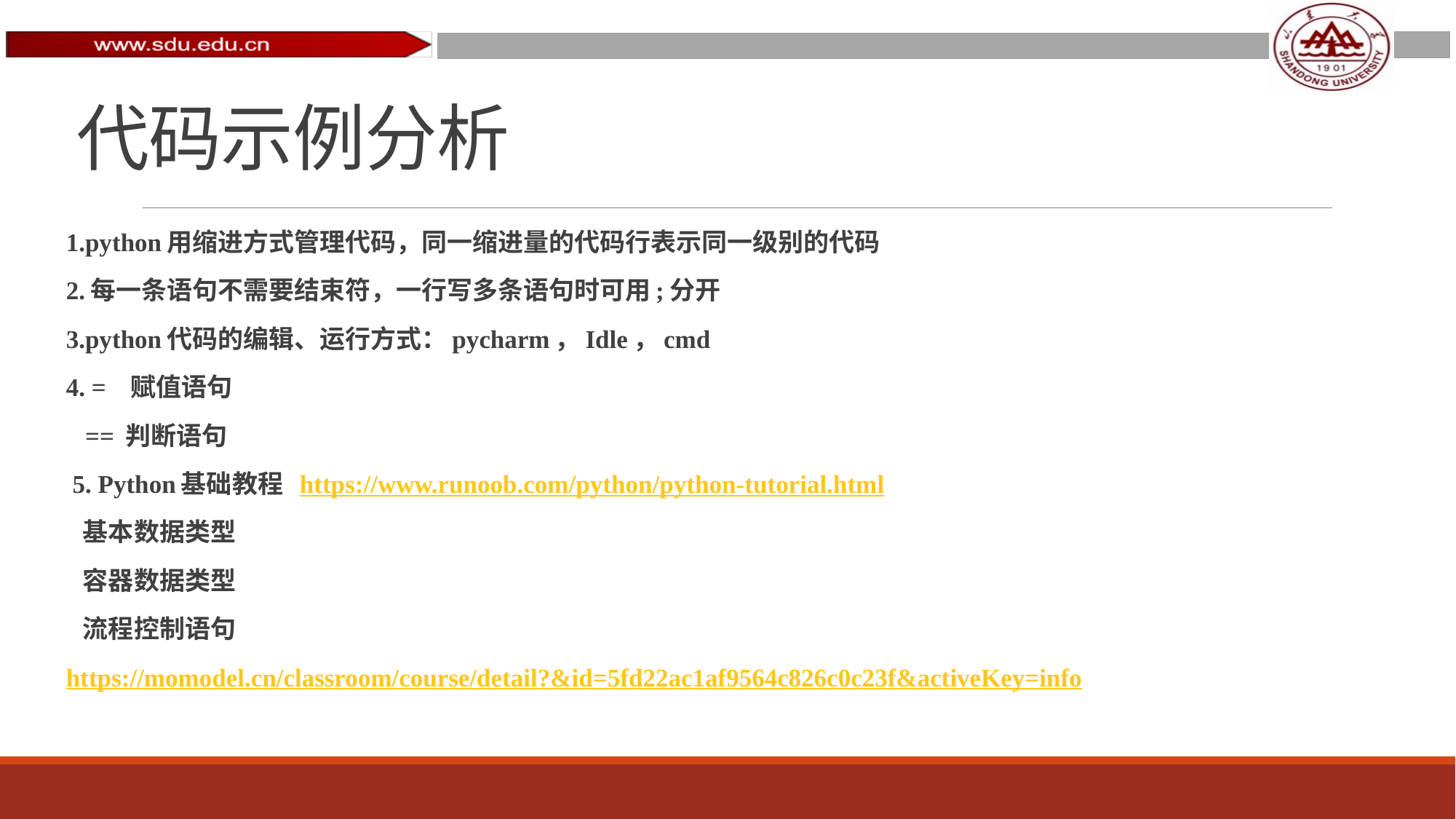

# 代码示例分析
1.python用缩进方式管理代码，同一缩进量的代码行表示同一级别的代码
2.每一条语句不需要结束符，一行写多条语句时可用;分开
3.python代码的编辑、运行方式：pycharm，Idle，cmd
4. =   赋值语句
   == 判断语句
 5. Python基础教程  https://www.runoob.com/python/python-tutorial.html
  基本数据类型
  容器数据类型
  流程控制语句
https://momodel.cn/classroom/course/detail?&id=5fd22ac1af9564c826c0c23f&activeKey=info